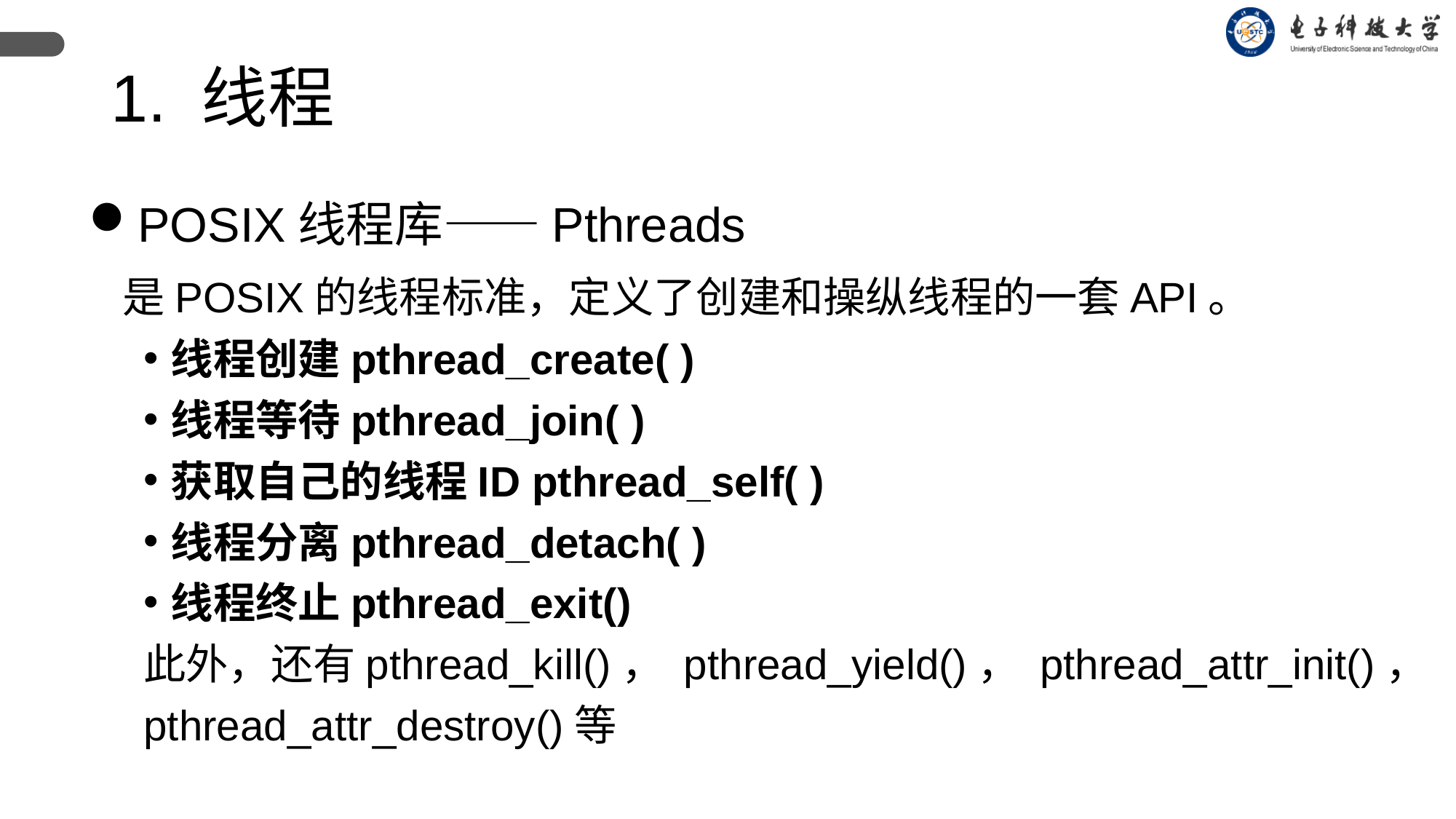

1. 线程
POSIX线程库——Pthreads
  是POSIX的线程标准，定义了创建和操纵线程的一套API。
线程创建pthread_create( )
线程等待pthread_join( )
获取自己的线程ID pthread_self( )
线程分离pthread_detach( )
线程终止pthread_exit()
此外，还有pthread_kill()， pthread_yield()， pthread_attr_init()， pthread_attr_destroy()等